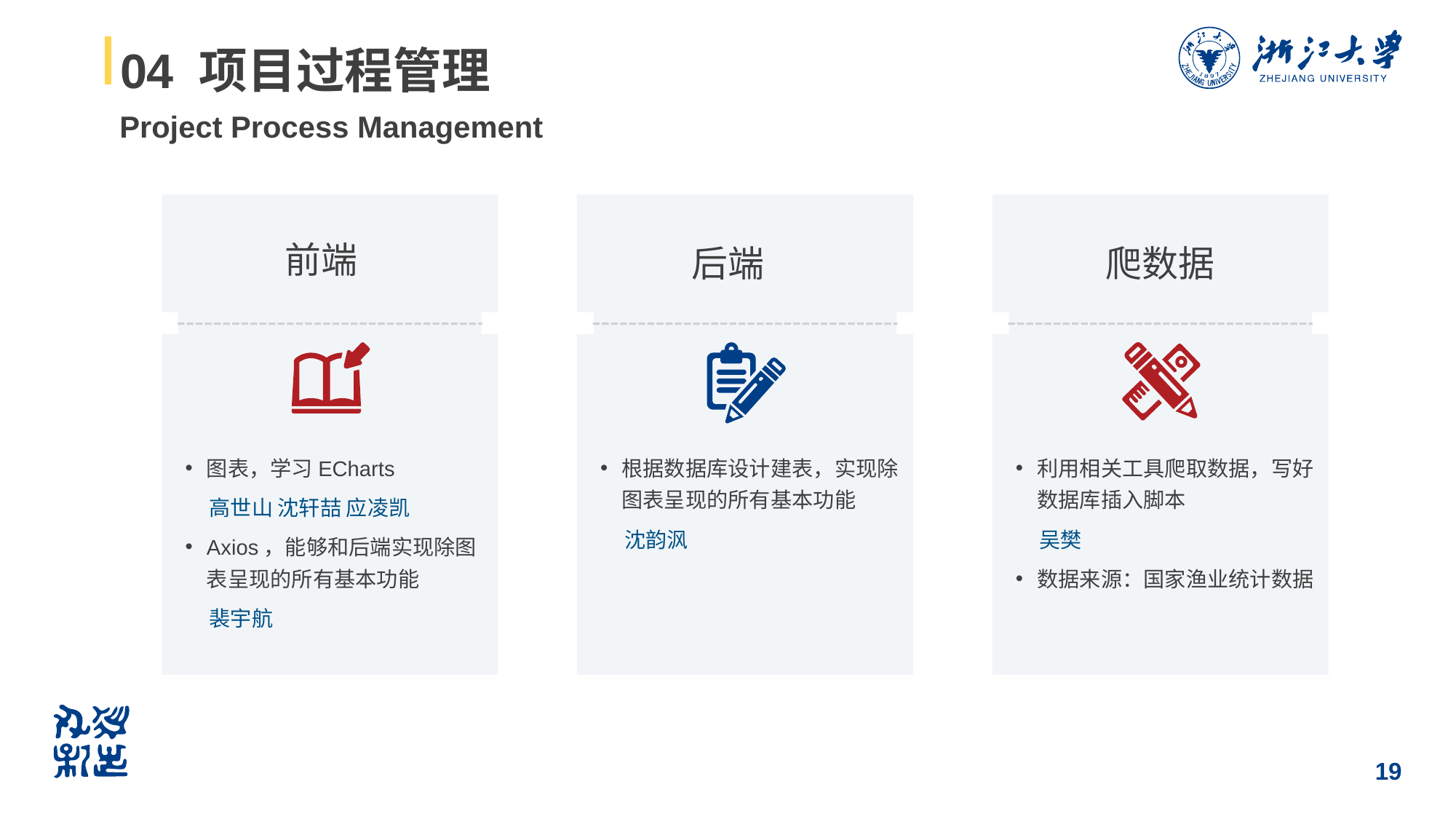

# 04 项目过程管理
Project Process Management

前端
后端
爬数据

图表，学习ECharts
    高世山 沈轩喆 应凌凯
Axios，能够和后端实现除图表呈现的所有基本功能
    裴宇航
根据数据库设计建表，实现除图表呈现的所有基本功能
    沈韵沨
利用相关工具爬取数据，写好数据库插入脚本
    吴樊
数据来源：国家渔业统计数据
19